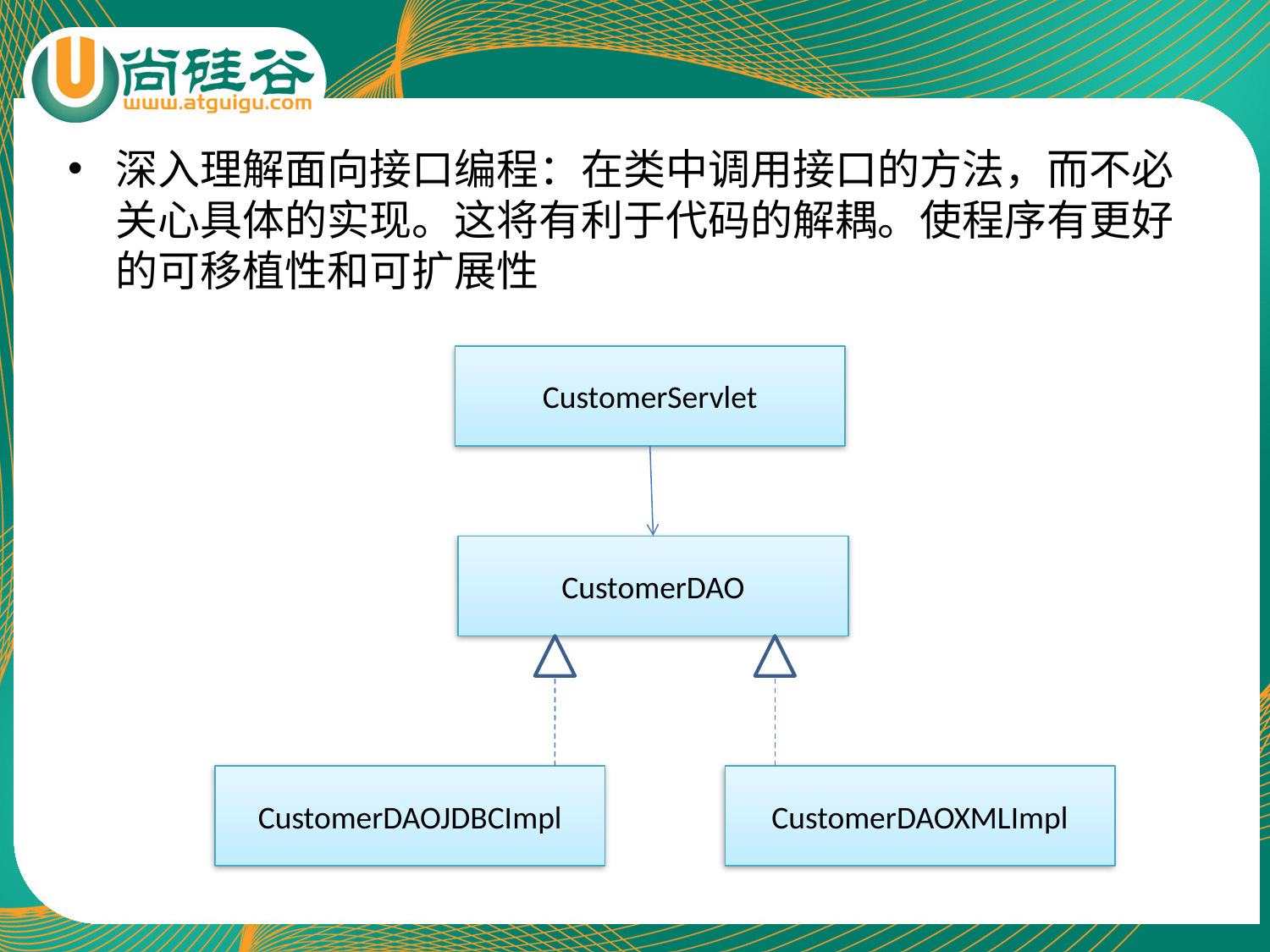

深入理解面向接口编程：在类中调用接口的方法，而不必关心具体的实现。这将有利于代码的解耦。使程序有更好的可移植性和可扩展性

CustomerServlet
CustomerDAO

CustomerDAOJDBCImpl
CustomerDAOXMLImpl